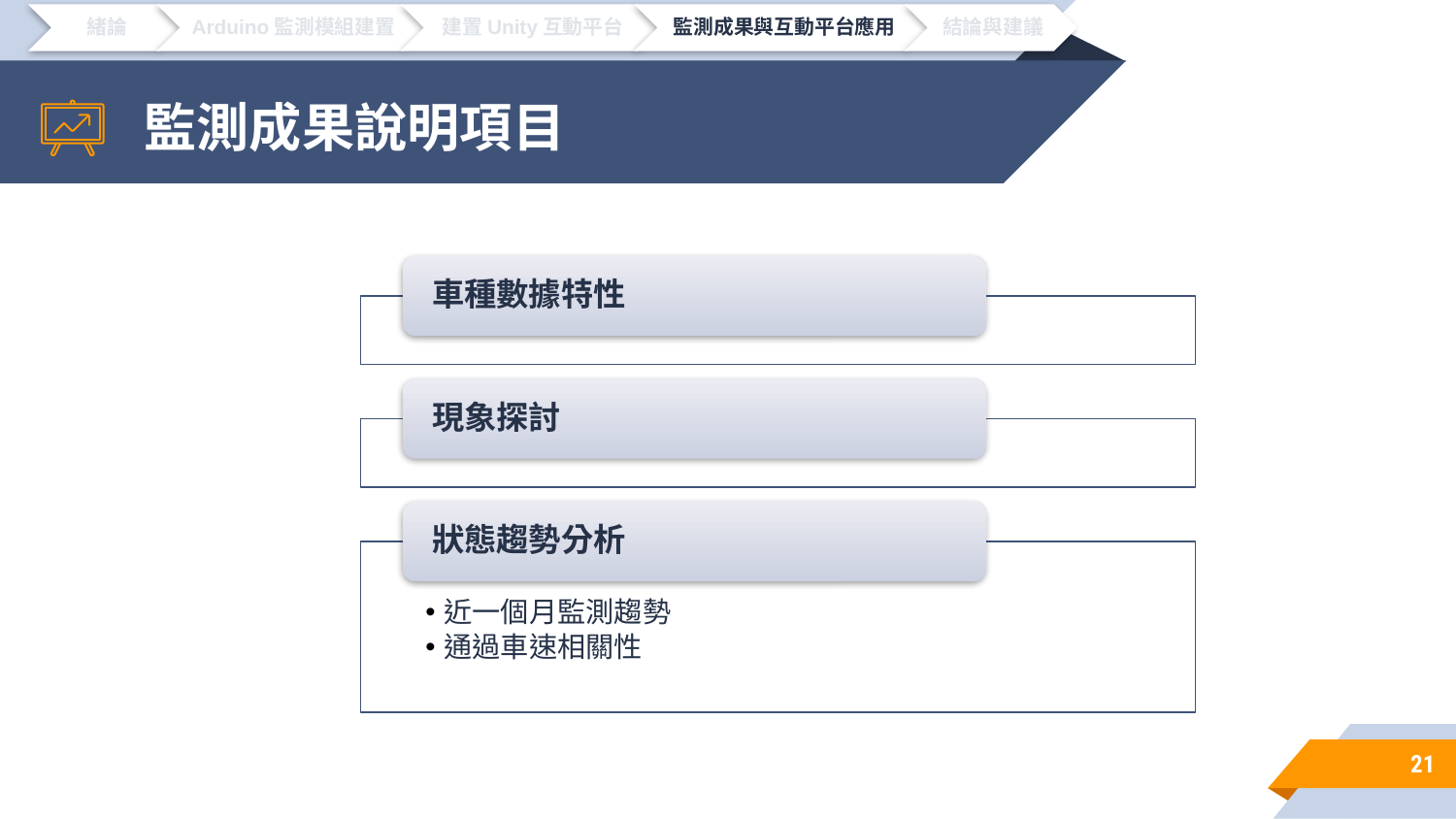

緒論
Arduino監測模組建置
建置Unity互動平台
監測成果與互動平台應用
結論與建議
# 監測成果說明項目

車種數據特性
現象探討
近一個月監測趨勢
通過車速相關性
狀態趨勢分析
21